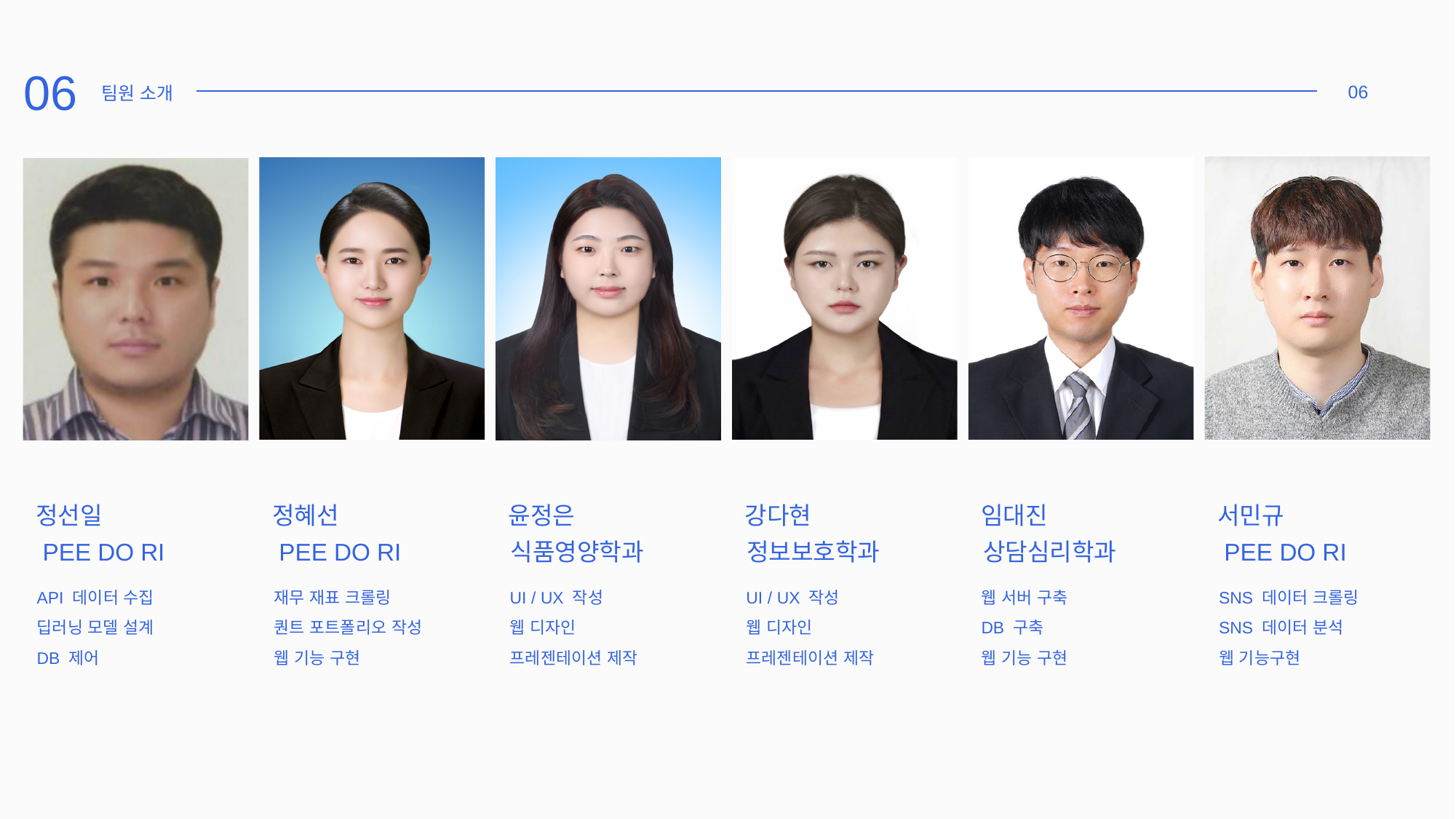

06
06
팀원 소개

서민규
PEE DO RI
SNS 데이터 크롤링
SNS 데이터 분석
웹 기능구현

강다현
정보보호학과
UI / UX 작성
웹 디자인
프레젠테이션 제작

임대진
상담심리학과
웹 서버 구축
DB 구축
웹 기능 구현

정혜선
PEE DO RI
재무 재표 크롤링
퀀트 포트폴리오 작성
웹 기능 구현

윤정은
식품영양학과
UI / UX 작성
웹 디자인
프레젠테이션 제작

정선일
PEE DO RI
API 데이터 수집
딥러닝 모델 설계
DB 제어